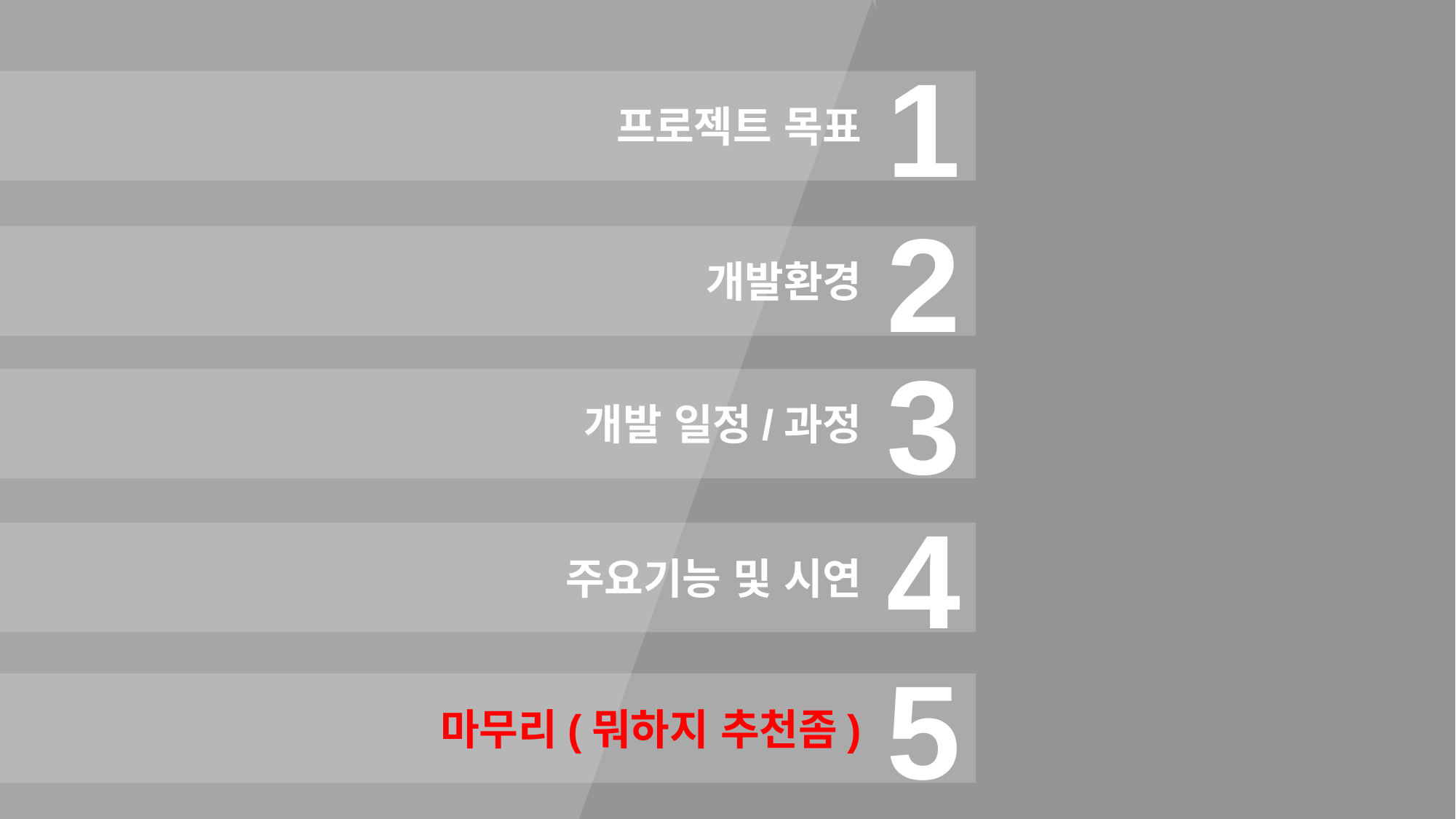

1

프로젝트 목표
2

개발환경
3

개발 일정/과정
4

주요기능 및 시연

5

마무리(뭐하지 추천좀)